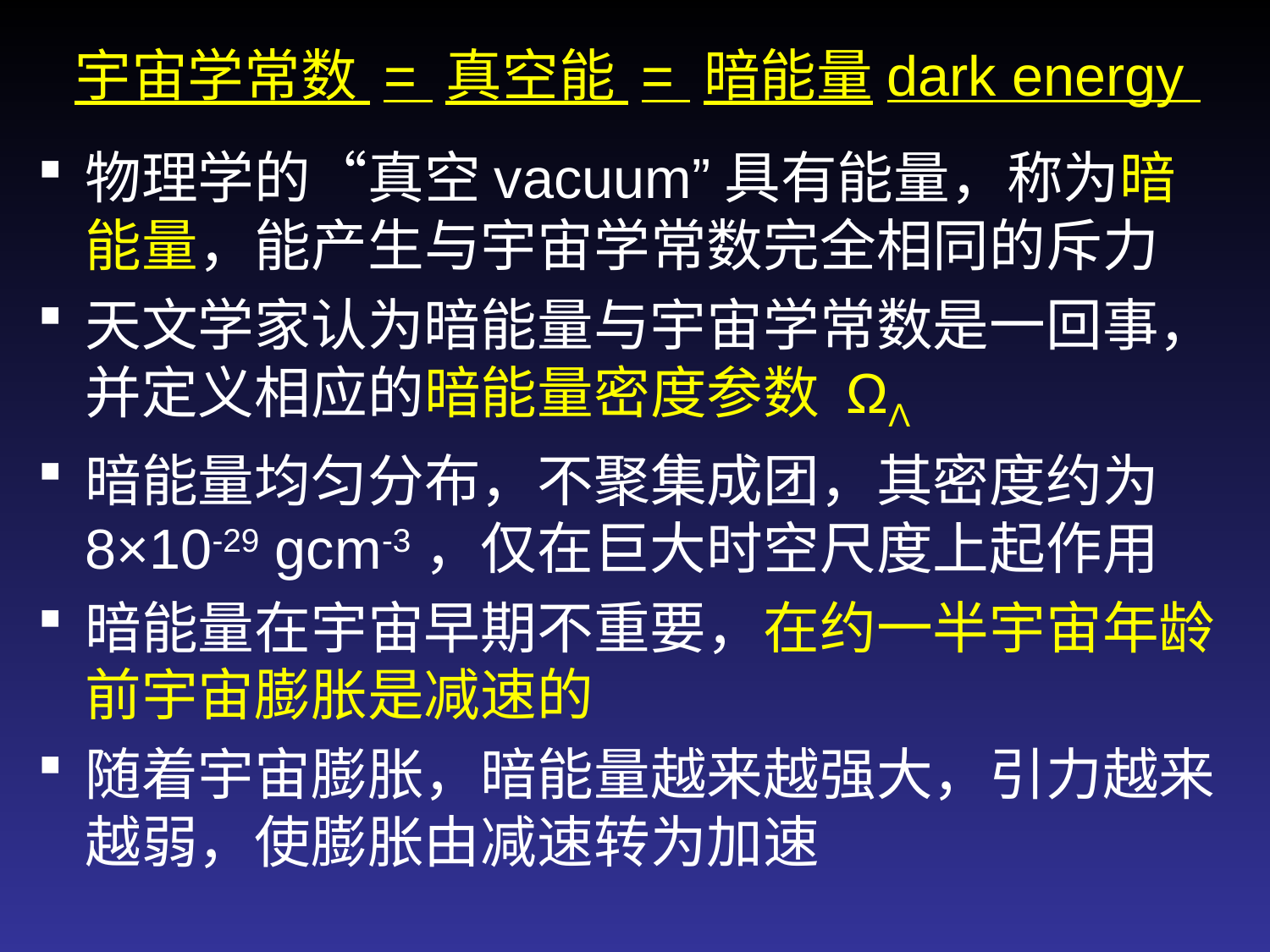

# 宇宙学常数 = 真空能 = 暗能量dark energy
物理学的“真空vacuum”具有能量，称为暗能量，能产生与宇宙学常数完全相同的斥力
天文学家认为暗能量与宇宙学常数是一回事，并定义相应的暗能量密度参数 ΩΛ
暗能量均匀分布，不聚集成团，其密度约为8×10-29 gcm-3，仅在巨大时空尺度上起作用
暗能量在宇宙早期不重要，在约一半宇宙年龄前宇宙膨胀是减速的
随着宇宙膨胀，暗能量越来越强大，引力越来越弱，使膨胀由减速转为加速